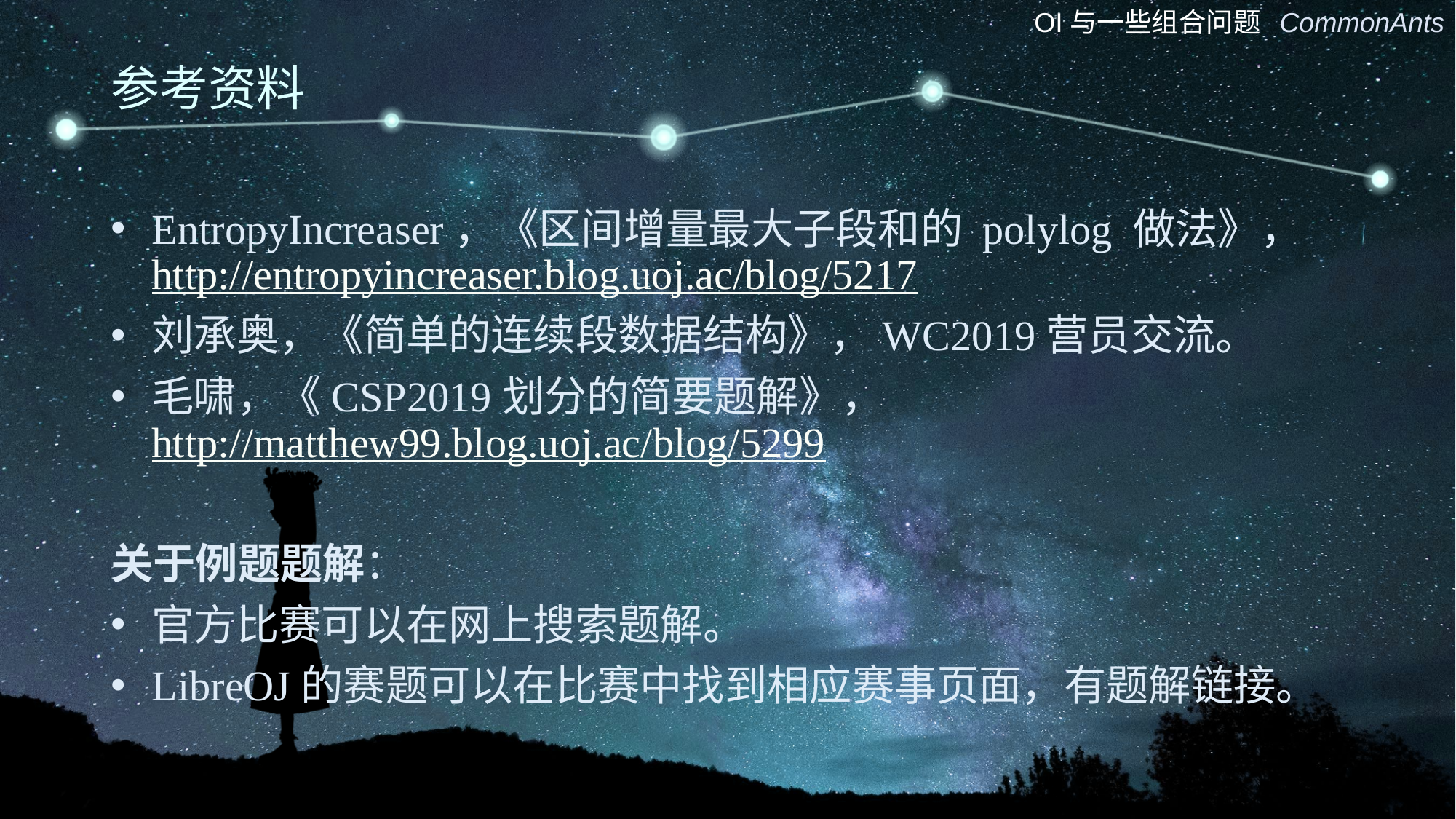

# 参考资料
EntropyIncreaser，《区间增量最大子段和的 polylog 做法》，http://entropyincreaser.blog.uoj.ac/blog/5217
刘承奥，《简单的连续段数据结构》，WC2019营员交流。
毛啸，《CSP2019划分的简要题解》，http://matthew99.blog.uoj.ac/blog/5299

关于例题题解：
官方比赛可以在网上搜索题解。
LibreOJ的赛题可以在比赛中找到相应赛事页面，有题解链接。